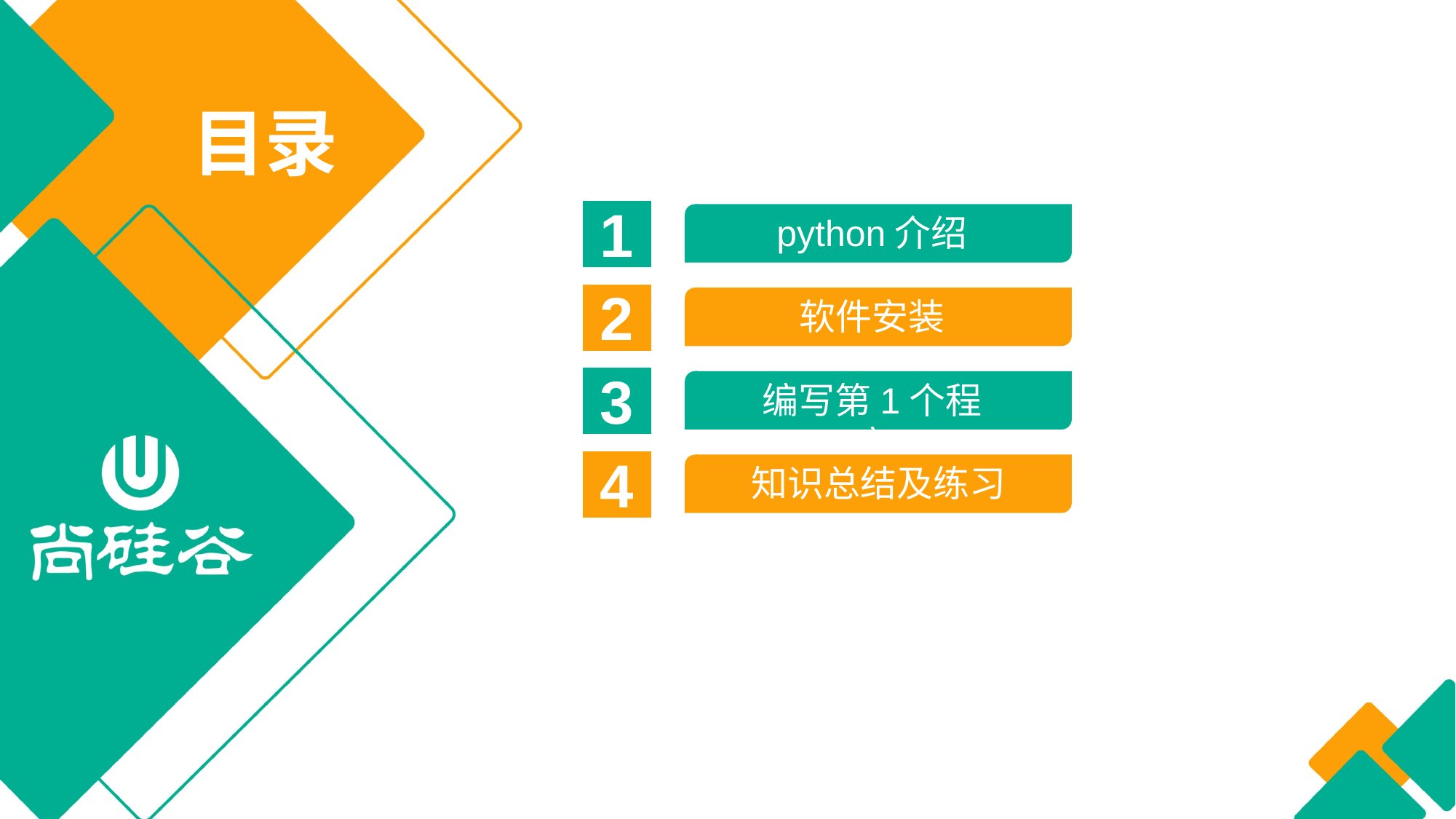

目录
1

python介绍
2

软件安装
3

编写第1个程序
4

知识总结及练习